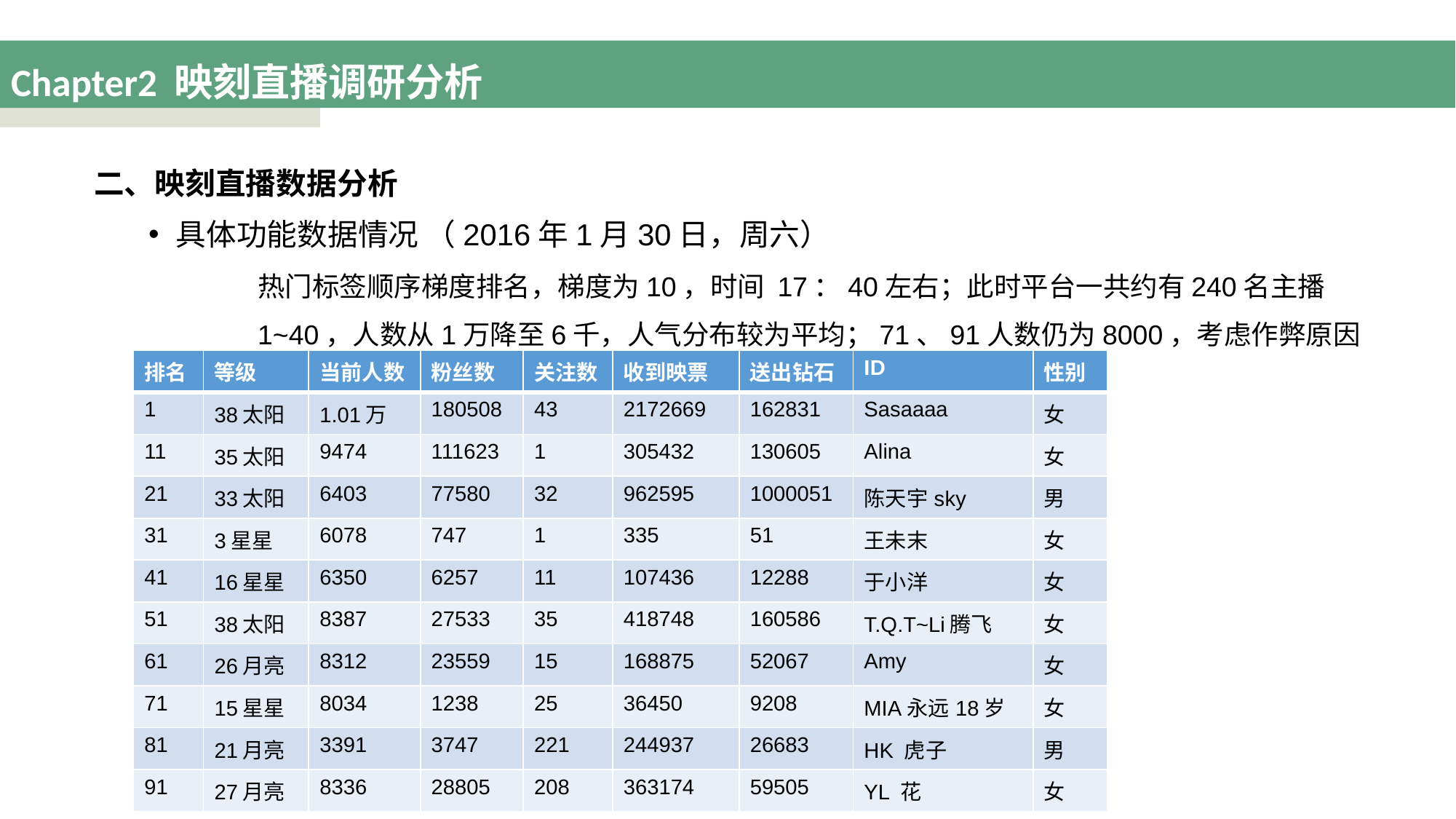

# Chapter2 映刻直播调研分析
二、映刻直播数据分析
具体功能数据情况 （2016年1月30日，周六）
	热门标签顺序梯度排名，梯度为10，时间 17：40左右；此时平台一共约有240名主播
	1~40，人数从1万降至6千，人气分布较为平均；71、91人数仍为8000，考虑作弊原因
| 排名 | 等级 | 当前人数 | 粉丝数 | 关注数 | 收到映票 | 送出钻石 | ID | 性别 |
| --- | --- | --- | --- | --- | --- | --- | --- | --- |
| 1 | 38太阳 | 1.01万 | 180508 | 43 | 2172669 | 162831 | Sasaaaa | 女 |
| 11 | 35太阳 | 9474 | 111623 | 1 | 305432 | 130605 | Alina | 女 |
| 21 | 33太阳 | 6403 | 77580 | 32 | 962595 | 1000051 | 陈天宇sky | 男 |
| 31 | 3星星 | 6078 | 747 | 1 | 335 | 51 | 王未末 | 女 |
| 41 | 16星星 | 6350 | 6257 | 11 | 107436 | 12288 | 于小洋 | 女 |
| 51 | 38太阳 | 8387 | 27533 | 35 | 418748 | 160586 | T.Q.T~Li腾飞 | 女 |
| 61 | 26月亮 | 8312 | 23559 | 15 | 168875 | 52067 | Amy | 女 |
| 71 | 15星星 | 8034 | 1238 | 25 | 36450 | 9208 | MIA永远18岁 | 女 |
| 81 | 21月亮 | 3391 | 3747 | 221 | 244937 | 26683 | HK 虎子 | 男 |
| 91 | 27月亮 | 8336 | 28805 | 208 | 363174 | 59505 | YL 花 | 女 |